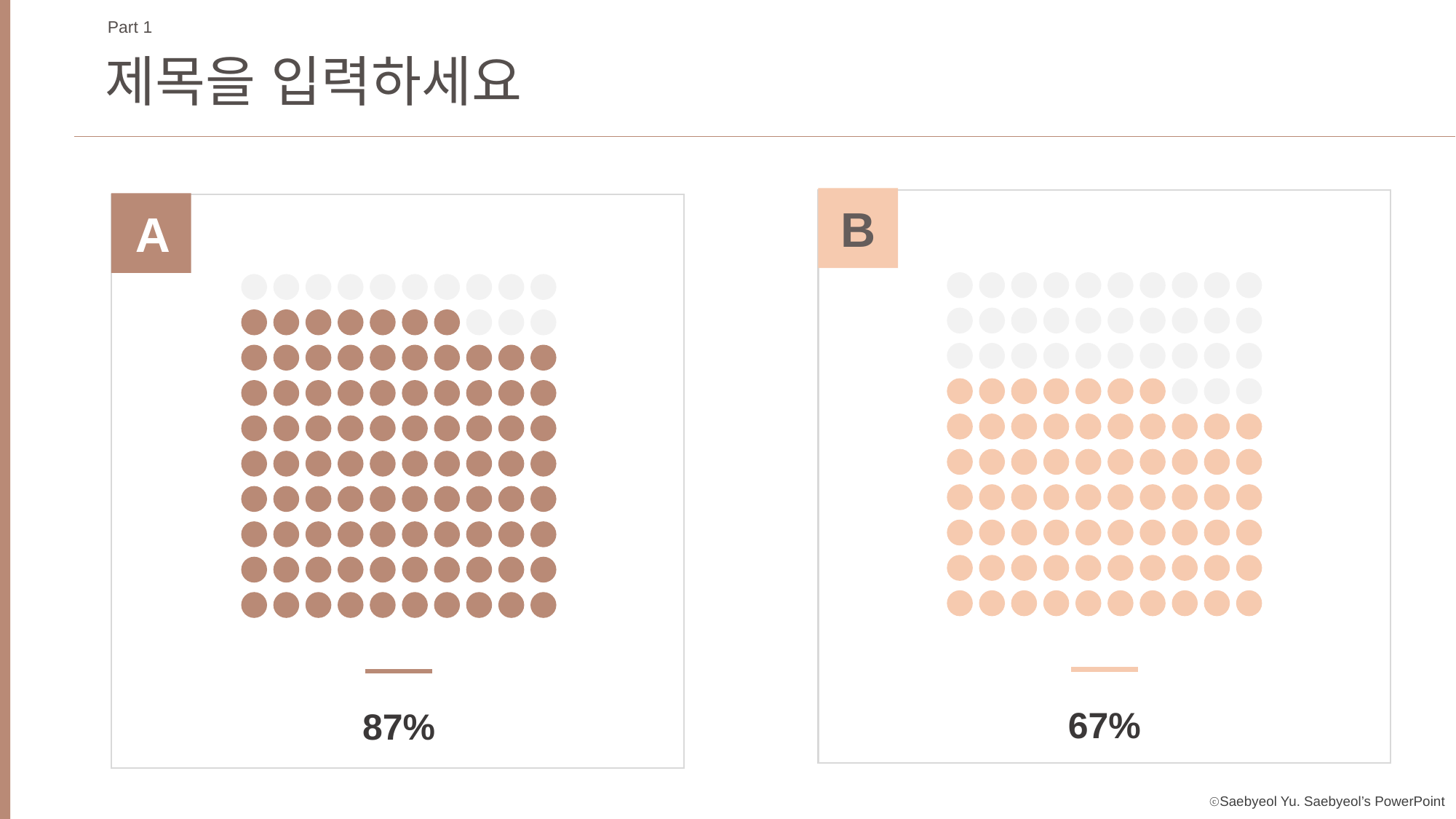

Part 1
제목을 입력하세요

B

67%

A

87%